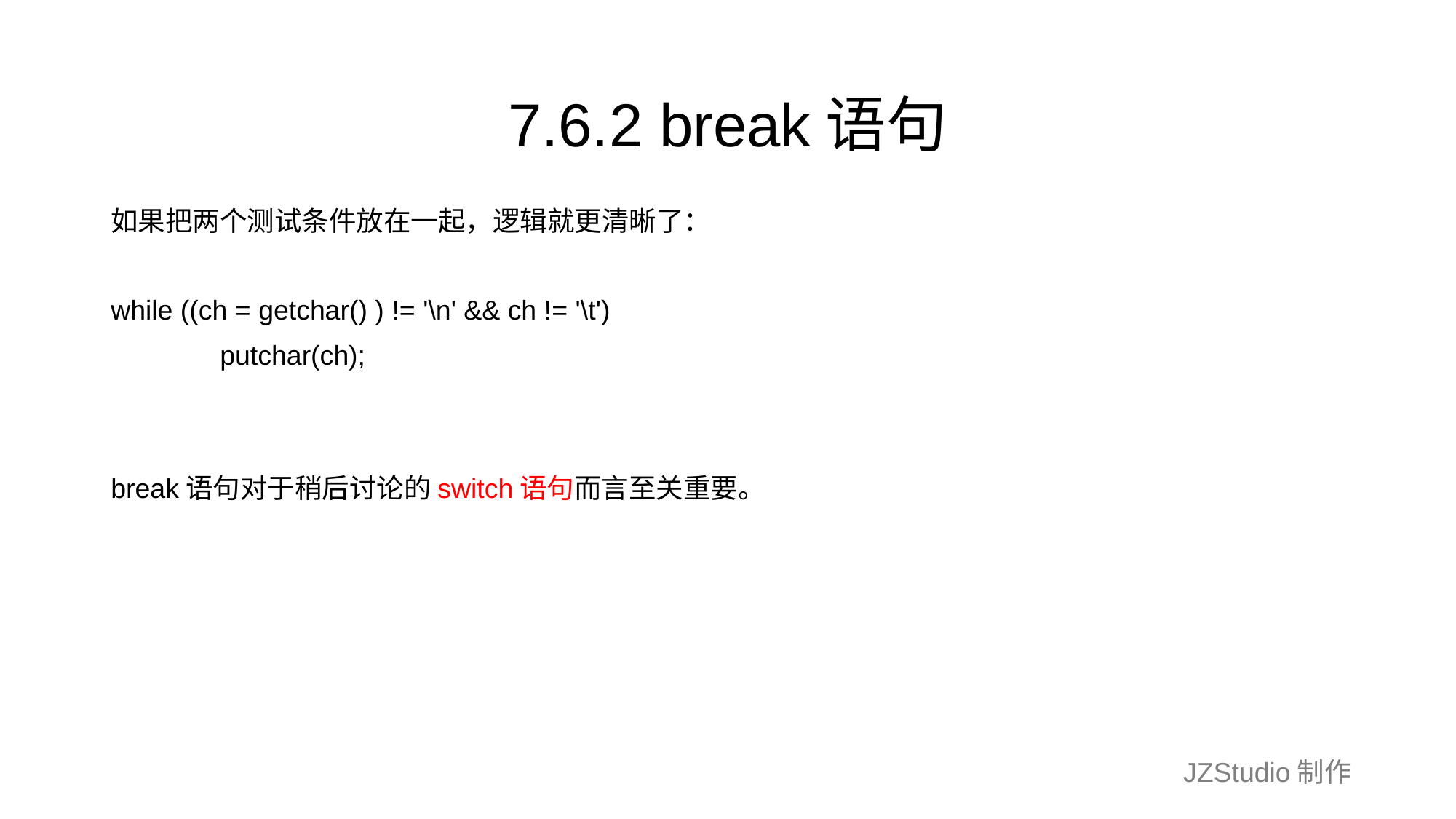

# 7.6.2 break语句
如果把两个测试条件放在一起，逻辑就更清晰了：

while ((ch = getchar() ) != '\n' && ch != '\t')
	putchar(ch);

break语句对于稍后讨论的switch语句而言至关重要。